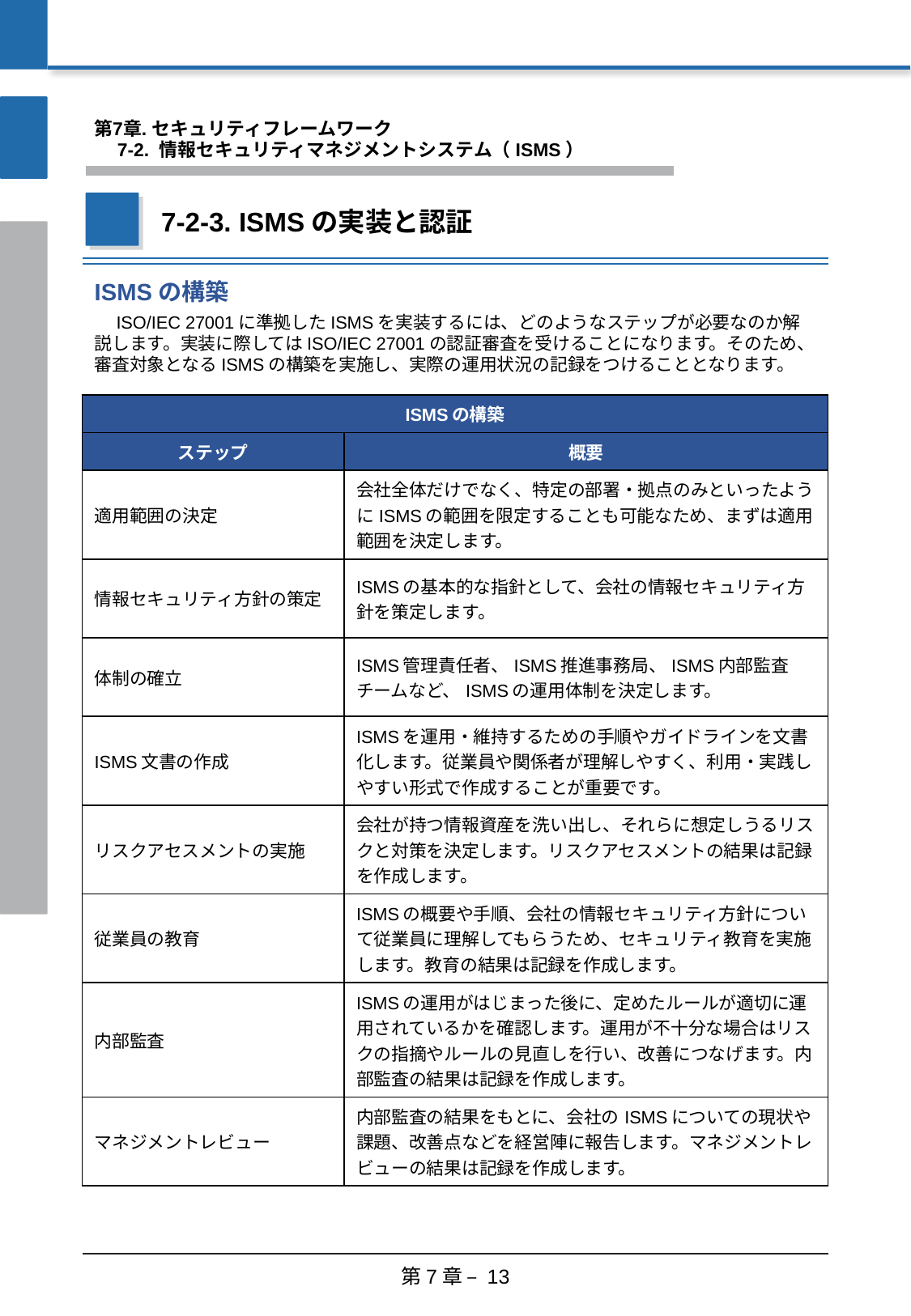

第7章. セキュリティフレームワーク
　7-2. 情報セキュリティマネジメントシステム（ISMS）
7-2-3. ISMSの実装と認証
ISMSの構築
　ISO/IEC 27001に準拠したISMSを実装するには、どのようなステップが必要なのか解説します。実装に際してはISO/IEC 27001の認証審査を受けることになります。そのため、審査対象となるISMSの構築を実施し、実際の運用状況の記録をつけることとなります。
| ISMSの構築 |  |
| --- | --- |
| ステップ | 概要 |
| 適用範囲の決定 | 会社全体だけでなく、特定の部署・拠点のみといったようにISMSの範囲を限定することも可能なため、まずは適用範囲を決定します。 |
| 情報セキュリティ方針の策定 | ISMSの基本的な指針として、会社の情報セキュリティ方針を策定します。 |
| 体制の確立 | ISMS管理責任者、ISMS推進事務局、ISMS内部監査チームなど、ISMSの運用体制を決定します。 |
| ISMS文書の作成 | ISMSを運用・維持するための手順やガイドラインを文書化します。従業員や関係者が理解しやすく、利用・実践しやすい形式で作成することが重要です。 |
| リスクアセスメントの実施 | 会社が持つ情報資産を洗い出し、それらに想定しうるリスクと対策を決定します。リスクアセスメントの結果は記録を作成します。 |
| 従業員の教育 | ISMSの概要や手順、会社の情報セキュリティ方針について従業員に理解してもらうため、セキュリティ教育を実施します。教育の結果は記録を作成します。 |
| 内部監査 | ISMSの運用がはじまった後に、定めたルールが適切に運用されているかを確認します。運用が不十分な場合はリスクの指摘やルールの見直しを行い、改善につなげます。内部監査の結果は記録を作成します。 |
| マネジメントレビュー | 内部監査の結果をもとに、会社のISMSについての現状や課題、改善点などを経営陣に報告します。マネジメントレビューの結果は記録を作成します。 |
第7章 – 13